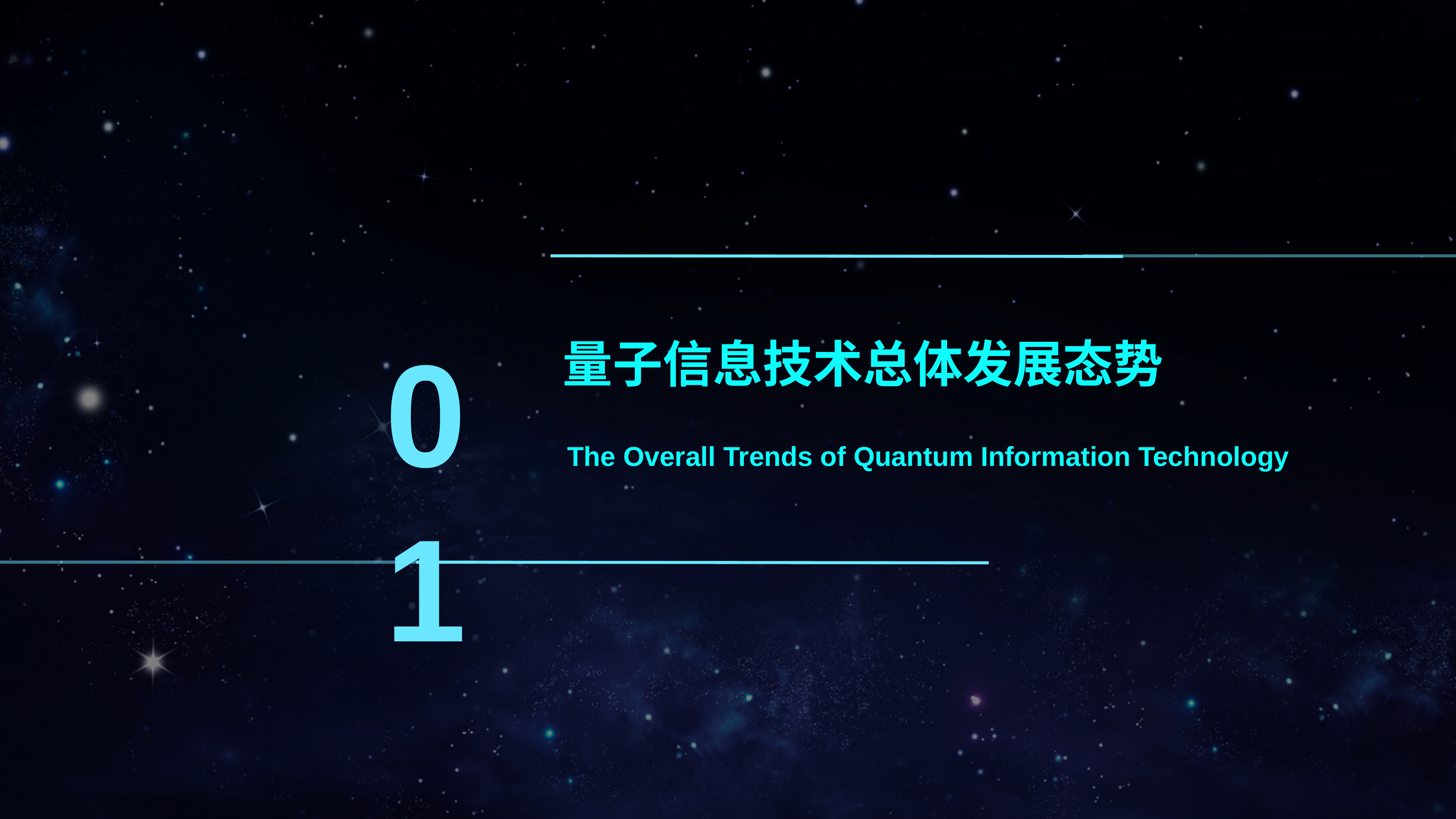

01
量子信息技术总体发展态势
The Overall Trends of Quantum Information Technology